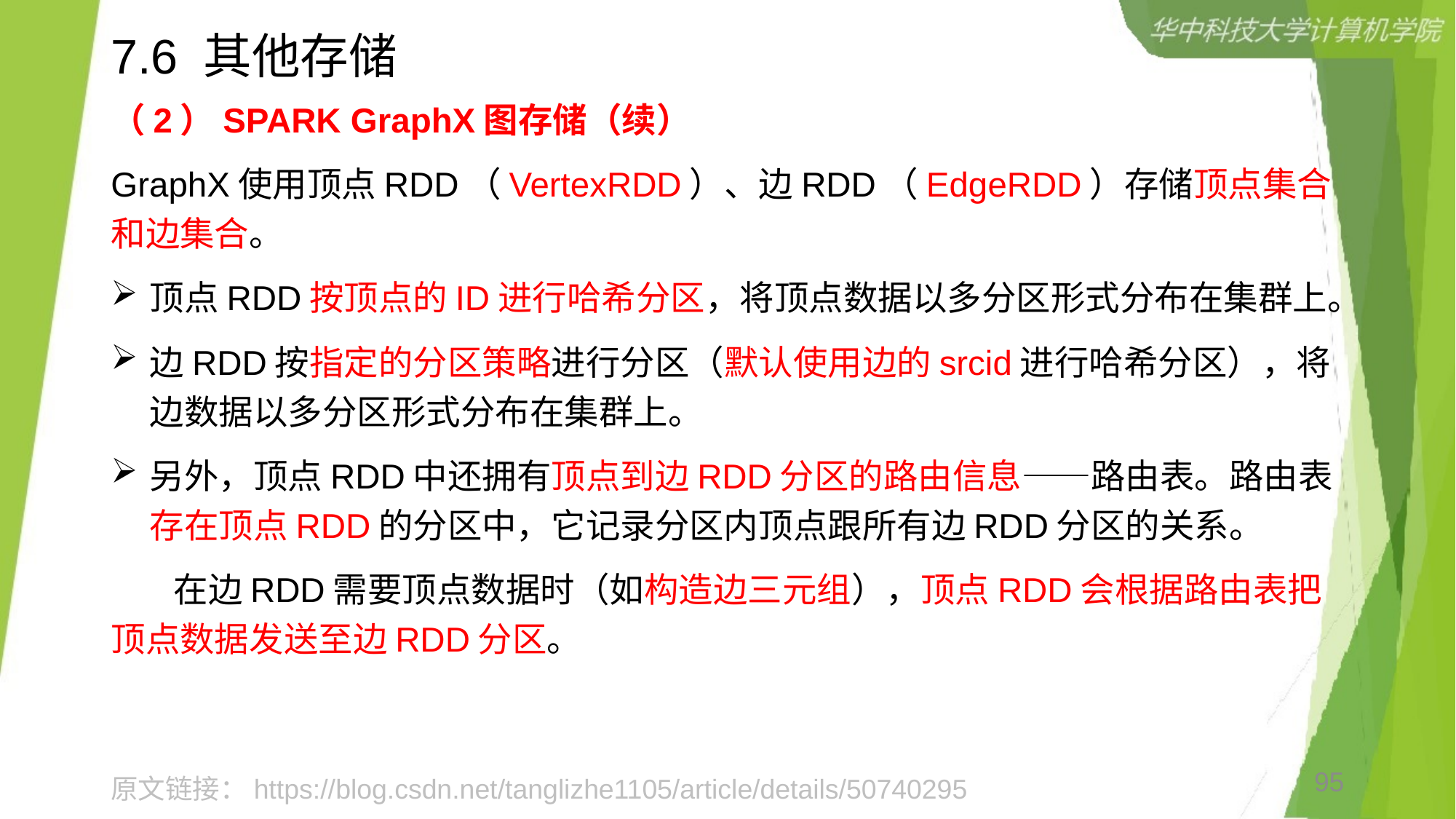

# 7.6 其他存储
（2）SPARK GraphX图存储（续）
GraphX使用顶点RDD（VertexRDD）、边RDD（EdgeRDD）存储顶点集合和边集合。
顶点RDD按顶点的ID进行哈希分区，将顶点数据以多分区形式分布在集群上。
边RDD按指定的分区策略进行分区（默认使用边的srcid进行哈希分区），将边数据以多分区形式分布在集群上。
另外，顶点RDD中还拥有顶点到边RDD分区的路由信息——路由表。路由表存在顶点RDD的分区中，它记录分区内顶点跟所有边RDD分区的关系。
       在边RDD需要顶点数据时（如构造边三元组），顶点RDD会根据路由表把顶点数据发送至边RDD分区。
95
原文链接：https://blog.csdn.net/tanglizhe1105/article/details/50740295